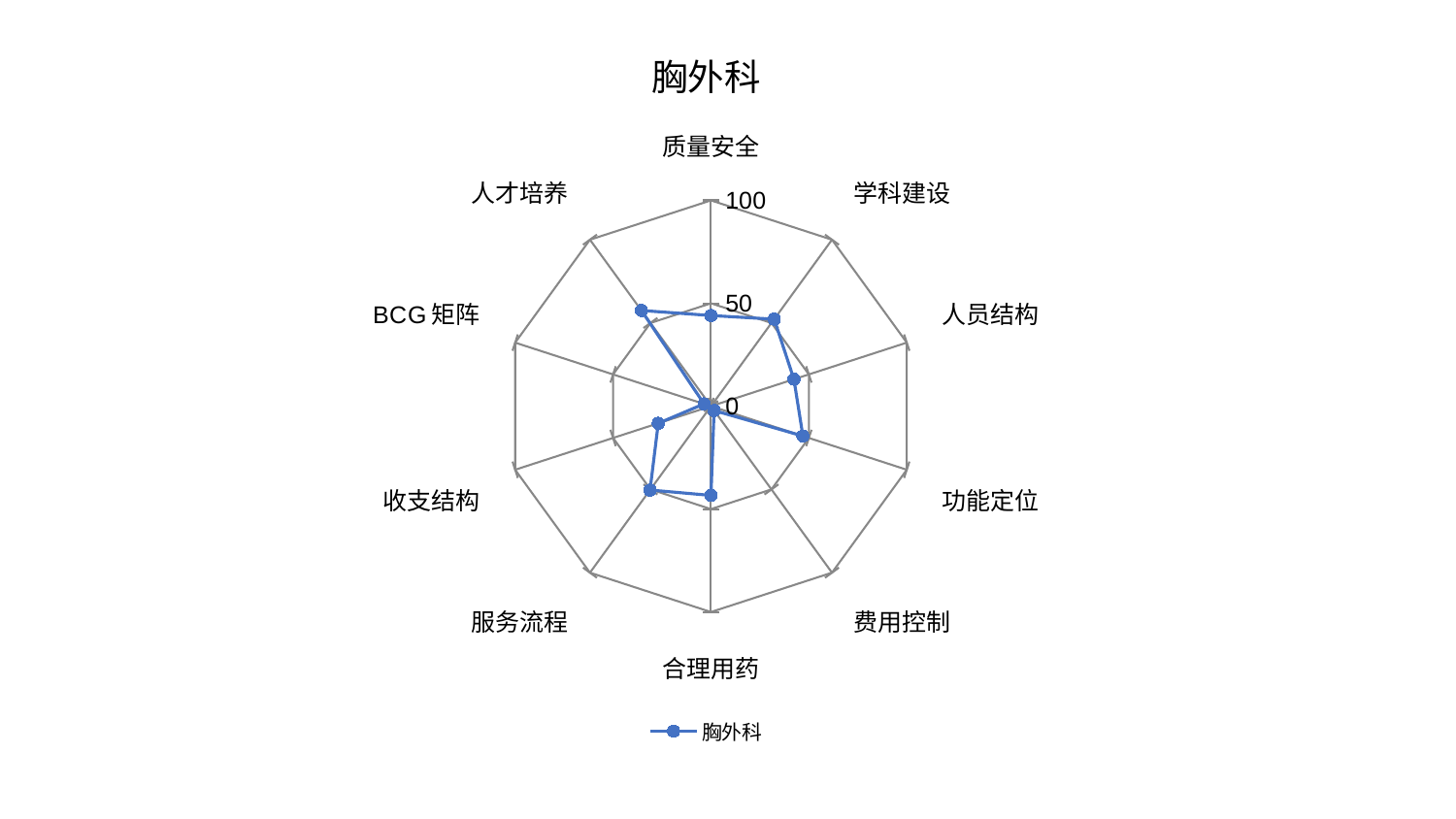

### Chart: 胸外科

| Category | 胸外科 |
|---|---|
| 质量安全 | 44.0624077213205 |
| 学科建设 | 52.254855569230045 |
| 人员结构 | 42.369008522359685 |
| 功能定位 | 46.98049505360612 |
| 费用控制 | 2.598553396269057 |
| 合理用药 | 43.37349097224845 |
| 服务流程 | 50.37189937336622 |
| 收支结构 | 26.939211044334787 |
| BCG矩阵 | 3.5668780665627127 |
| 人才培养 | 57.48762312702288 |
119